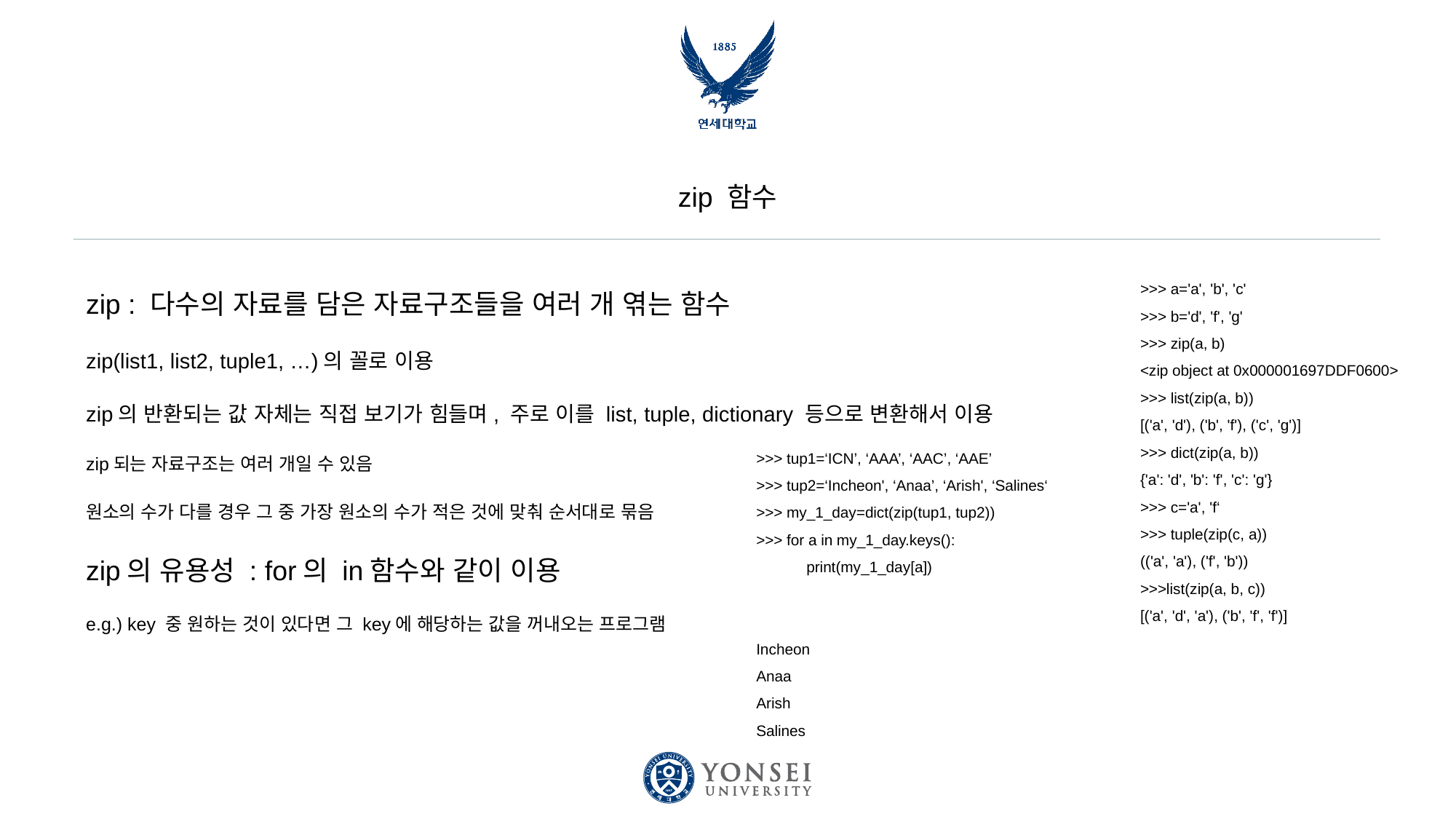

# zip 함수
zip : 다수의 자료를 담은 자료구조들을 여러 개 엮는 함수
zip(list1, list2, tuple1, …)의 꼴로 이용
zip의 반환되는 값 자체는 직접 보기가 힘들며, 주로 이를 list, tuple, dictionary 등으로 변환해서 이용
zip되는 자료구조는 여러 개일 수 있음
원소의 수가 다를 경우 그 중 가장 원소의 수가 적은 것에 맞춰 순서대로 묶음
zip의 유용성 : for의 in함수와 같이 이용
e.g.) key 중 원하는 것이 있다면 그 key에 해당하는 값을 꺼내오는 프로그램
>>> a='a', 'b', 'c'
>>> b='d', 'f', 'g'
>>> zip(a, b)
<zip object at 0x000001697DDF0600>
>>> list(zip(a, b))
[('a', 'd'), ('b', 'f'), ('c', 'g')]
>>> dict(zip(a, b))
{'a': 'd', 'b': 'f', 'c': 'g'}
>>> c='a', 'f‘
>>> tuple(zip(c, a))
(('a', 'a'), ('f', 'b'))
>>>list(zip(a, b, c))
[('a', 'd', 'a'), ('b', 'f', 'f')]
>>> tup1=‘ICN’, ‘AAA’, ‘AAC’, ‘AAE’
>>> tup2=‘Incheon', ‘Anaa’, ‘Arish', ‘Salines‘
>>> my_1_day=dict(zip(tup1, tup2))
>>> for a in my_1_day.keys():
            print(my_1_day[a])

Incheon
Anaa
Arish
Salines